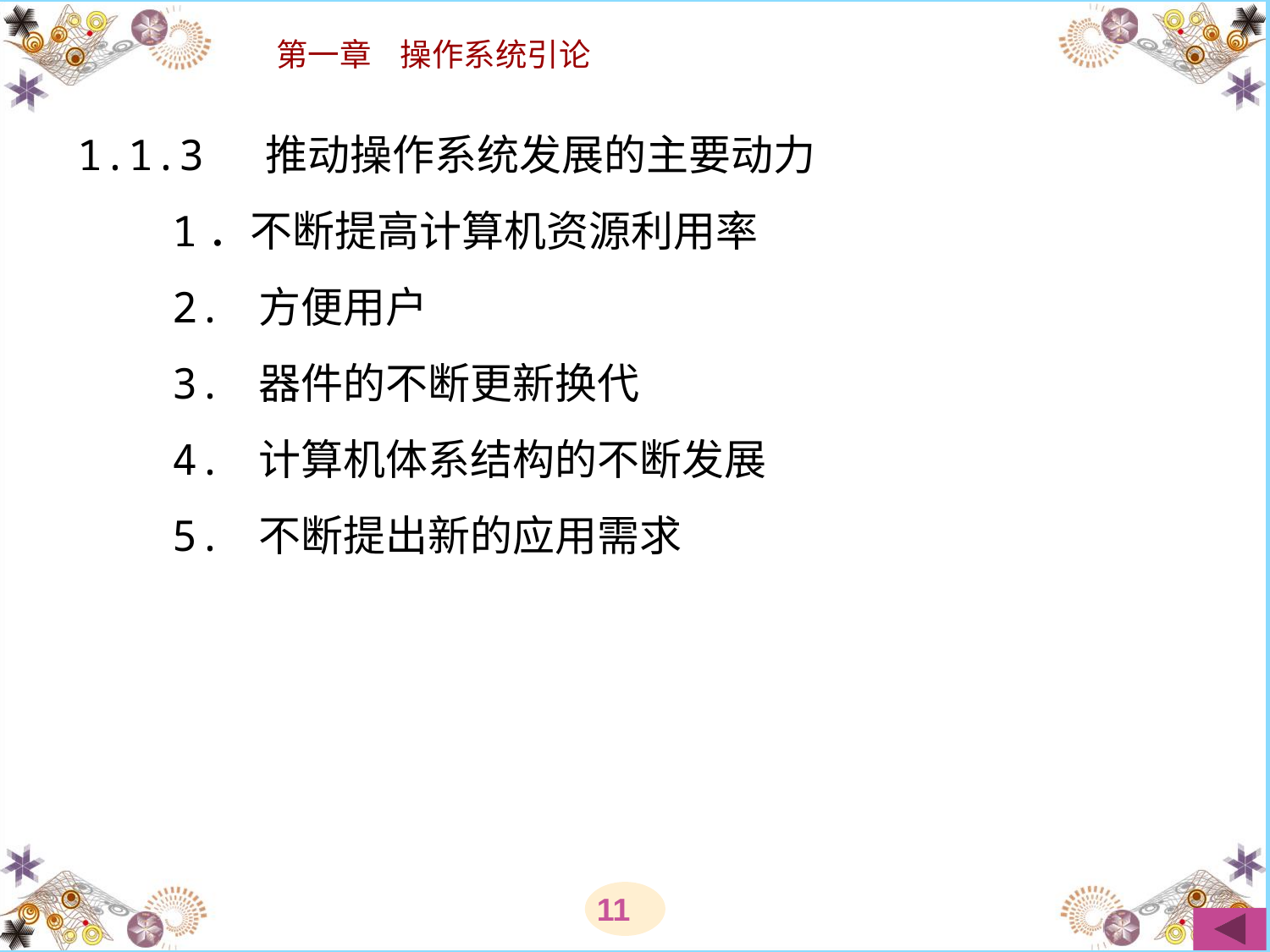

# 1.1.3  推动操作系统发展的主要动力 　　1．不断提高计算机资源利用率 　　2. 方便用户 　　3. 器件的不断更新换代 　　4. 计算机体系结构的不断发展 　　5. 不断提出新的应用需求